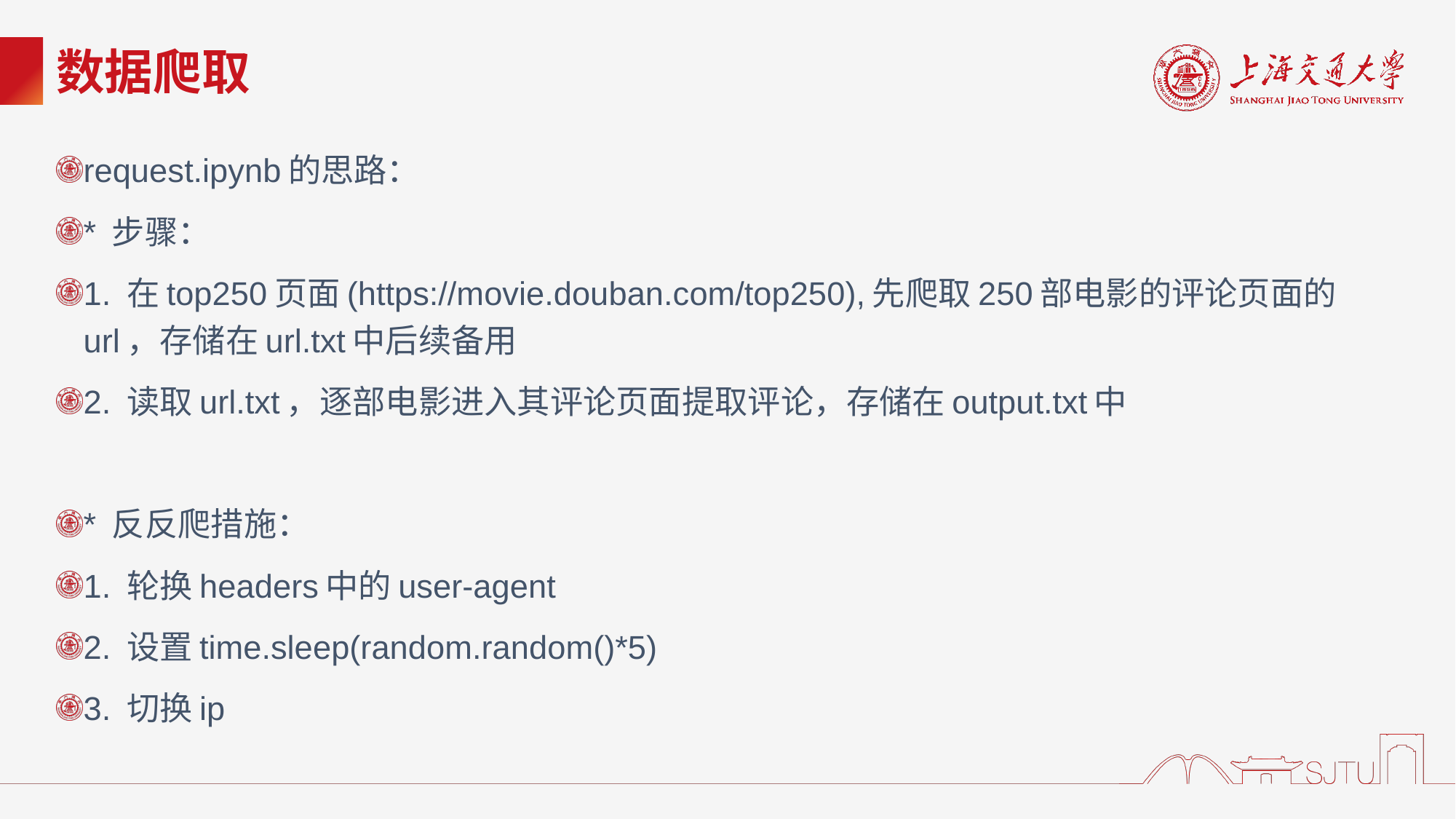

# 数据爬取
request.ipynb的思路：
* 步骤：
1. 在top250页面(https://movie.douban.com/top250),先爬取250部电影的评论页面的url，存储在url.txt中后续备用
2. 读取url.txt，逐部电影进入其评论页面提取评论，存储在output.txt中

* 反反爬措施：
1. 轮换headers中的user-agent
2. 设置time.sleep(random.random()*5)
3. 切换ip